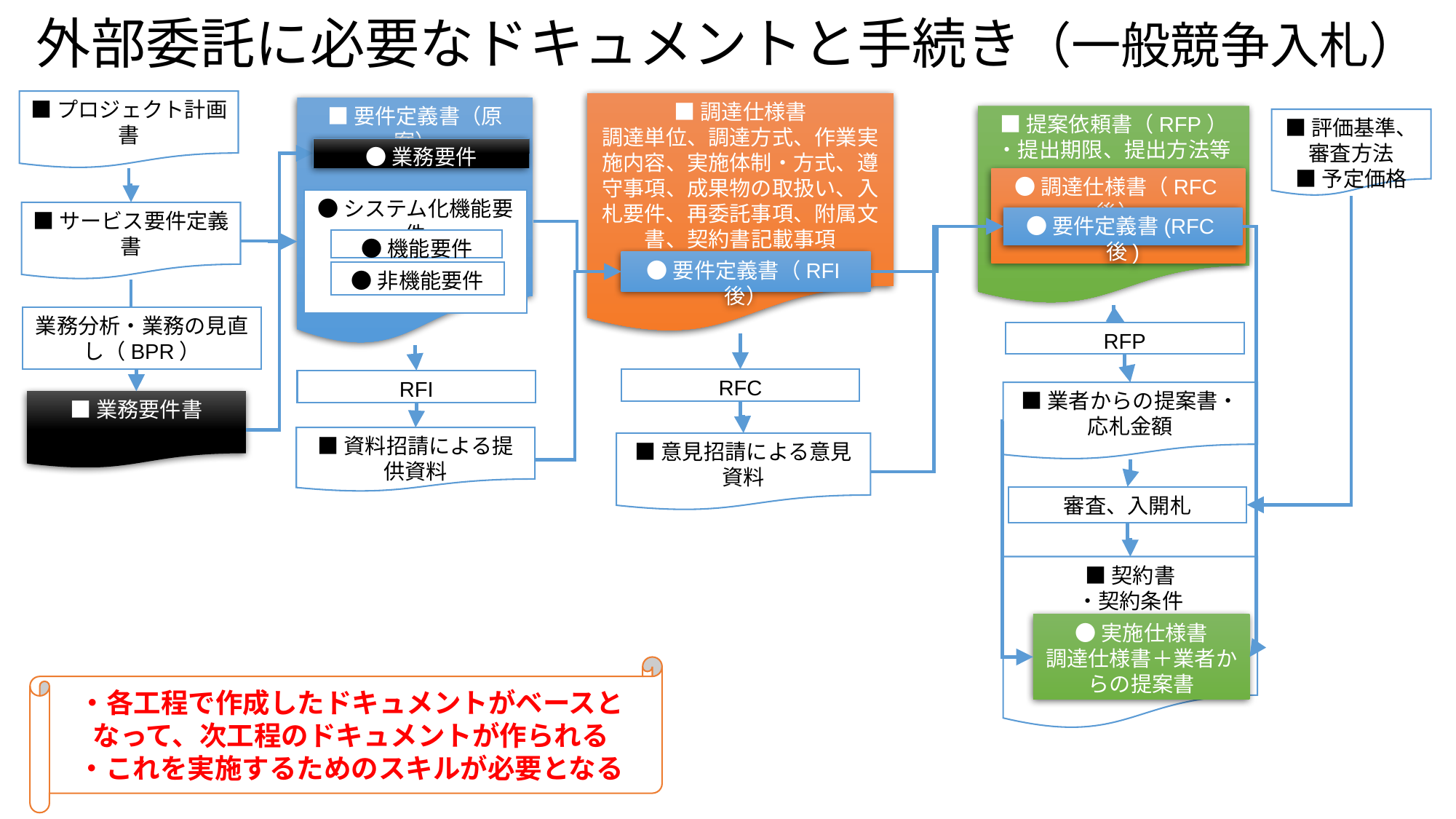

# 外部委託に必要なドキュメントと手続き（一般競争入札）
■プロジェクト計画書
■調達仕様書
調達単位、調達方式、作業実施内容、実施体制・方式、遵守事項、成果物の取扱い、入札要件、再委託事項、附属文書、契約書記載事項
■要件定義書（原案）
■提案依頼書（RFP）
・提出期限、提出方法等

■評価基準、審査方法
■予定価格
●業務要件
●調達仕様書（RFC後）
●システム化機能要件
■サービス要件定義書
●要件定義書(RFC後)
●機能要件
●要件定義書（RFI後）
●非機能要件
業務分析・業務の見直し（BPR）
RFP
RFC
RFI
■業者からの提案書・応札金額
■業務要件書
■資料招請による提供資料
■意見招請による意見資料
審査、入開札
■契約書
・契約条件

●実施仕様書
調達仕様書＋業者からの提案書
・各工程で作成したドキュメントがベースとなって、次工程のドキュメントが作られる
・これを実施するためのスキルが必要となる